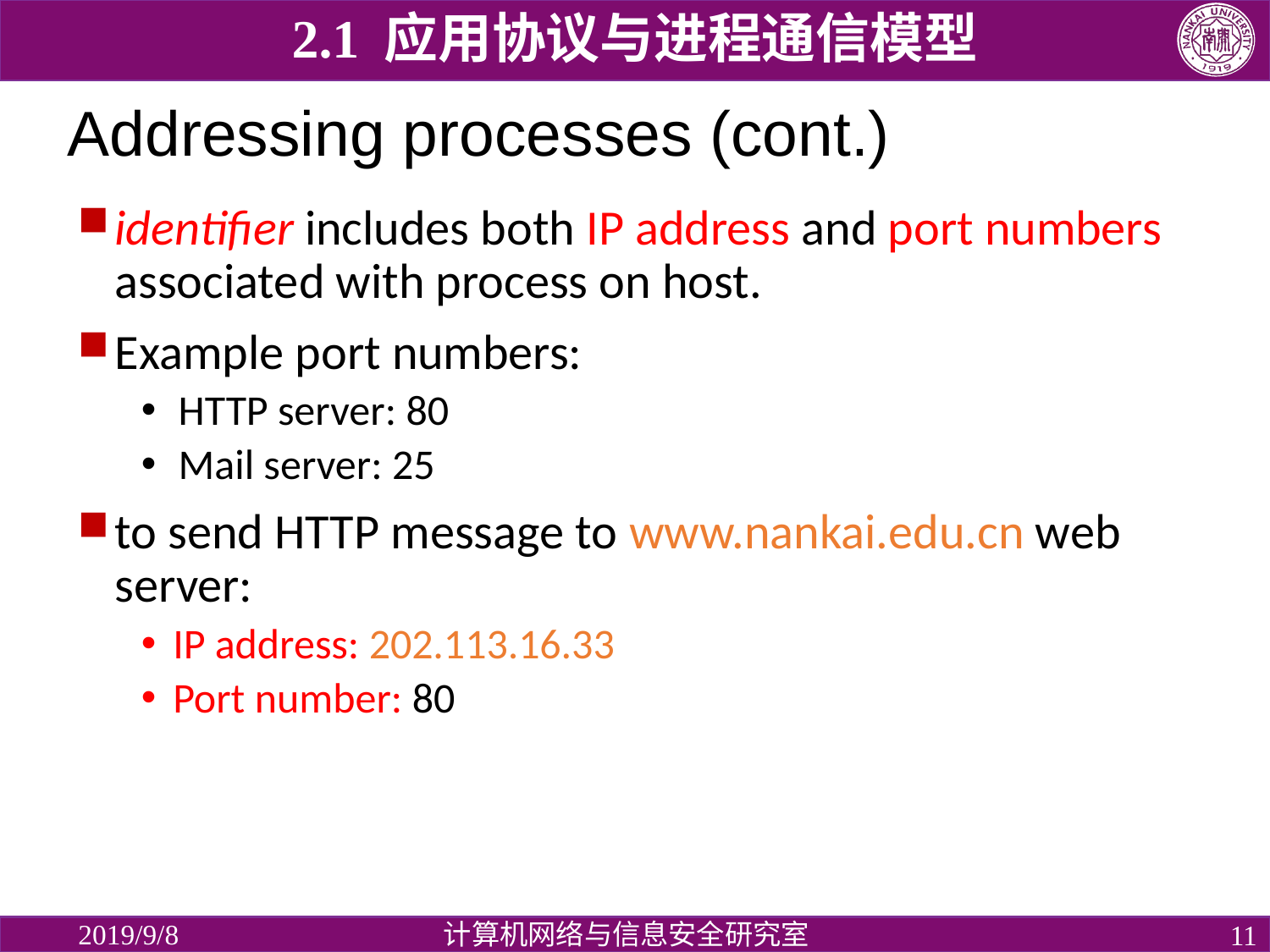

2.1 应用协议与进程通信模型
# Addressing processes (cont.)
identifier includes both IP address and port numbers associated with process on host.
Example port numbers:
HTTP server: 80
Mail server: 25
to send HTTP message to www.nankai.edu.cn web  server:
IP address: 202.113.16.33
Port number: 80